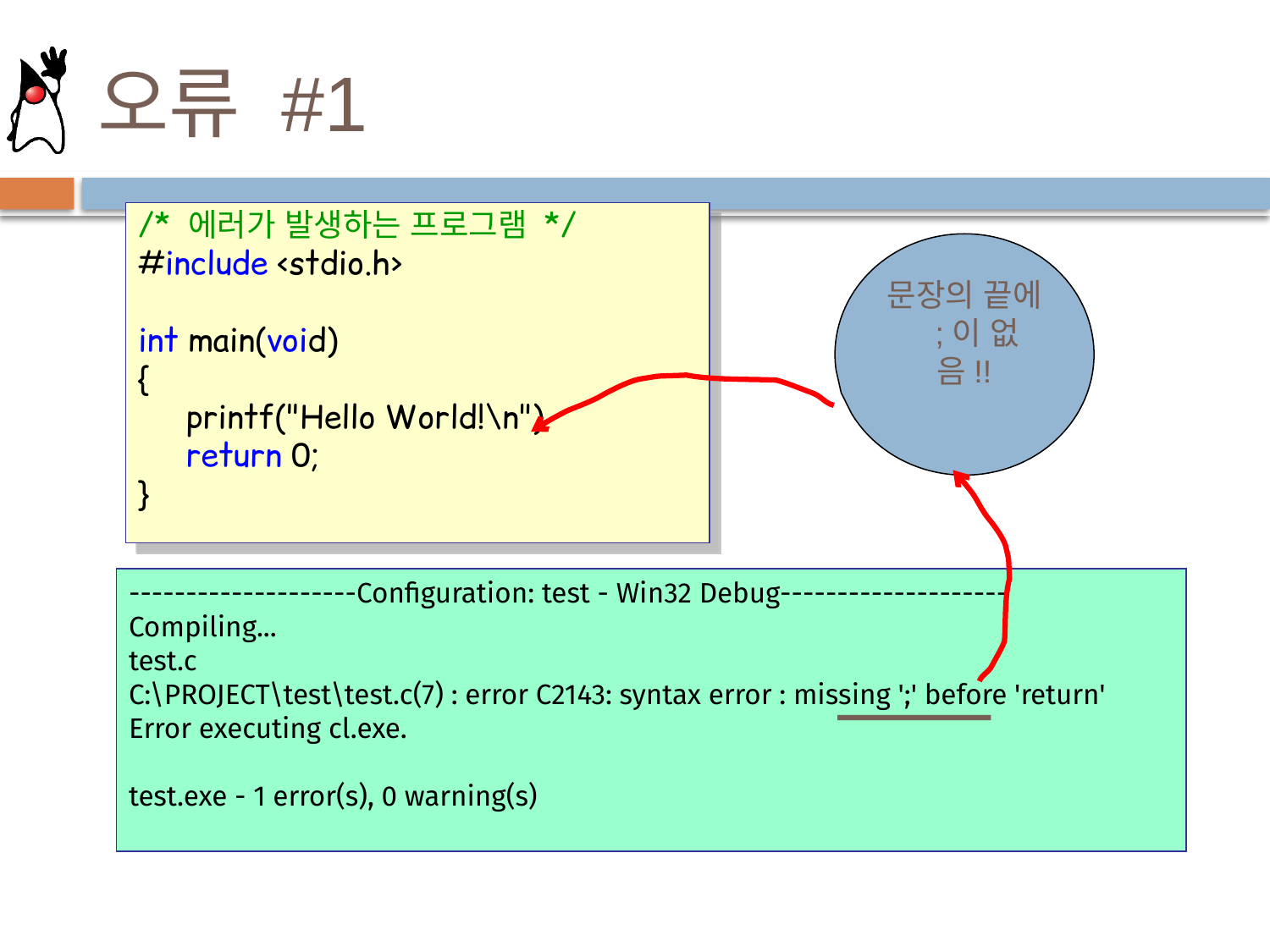

# 오류 #1
/* 에러가 발생하는 프로그램 */
#include <stdio.h>

int main(void)
{
	printf("Hello World!\n")
	return 0;
}
문장의 끝에   ;이 없음!!

--------------------Configuration: test - Win32 Debug--------------------
Compiling...
test.c
C:\PROJECT\test\test.c(7) : error C2143: syntax error : missing ';' before 'return'
Error executing cl.exe.

test.exe - 1 error(s), 0 warning(s)